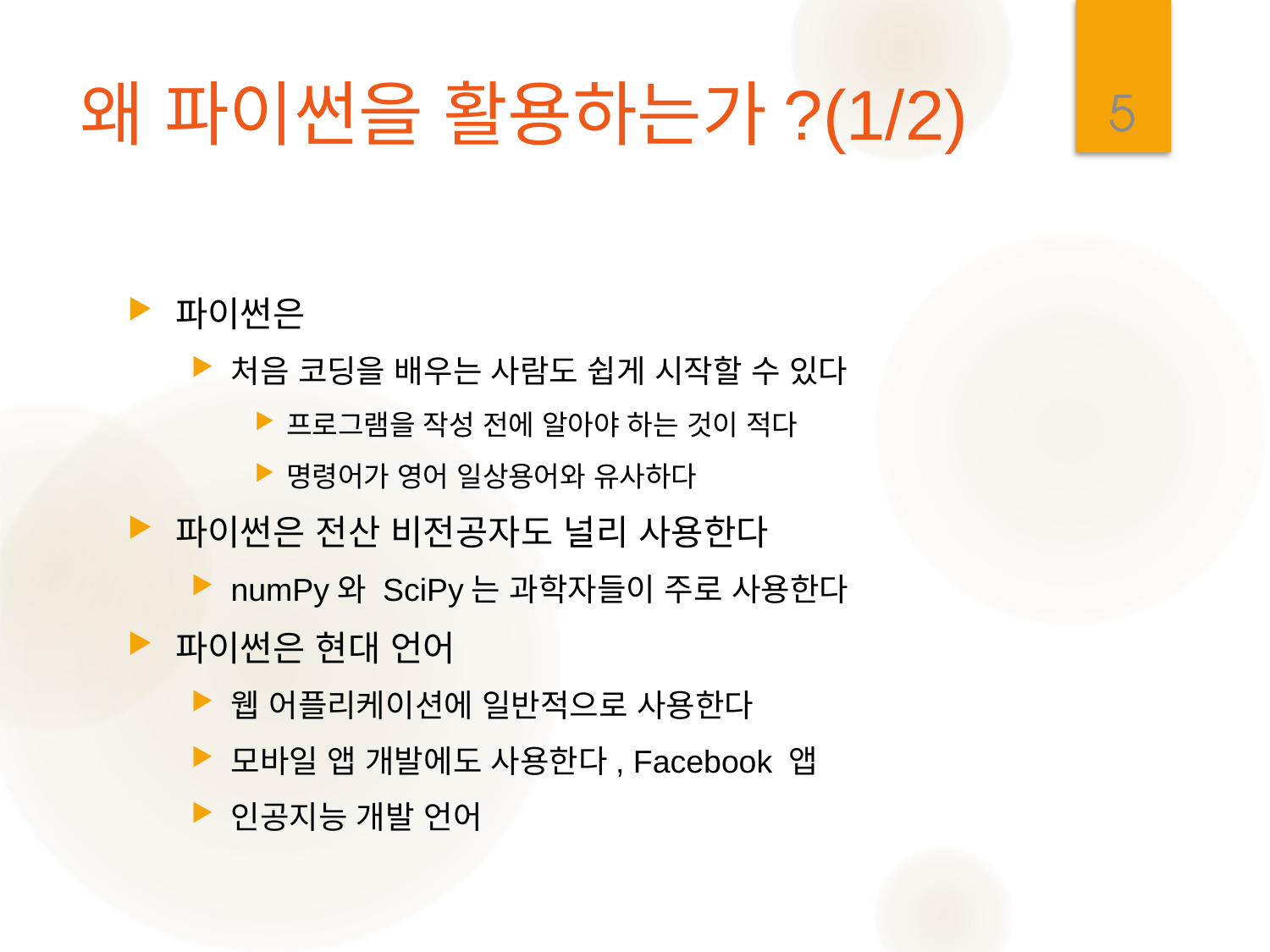

5
# 왜 파이썬을 활용하는가?(1/2)
파이썬은
처음 코딩을 배우는 사람도 쉽게 시작할 수 있다
프로그램을 작성 전에 알아야 하는 것이 적다
명령어가 영어 일상용어와 유사하다
파이썬은 전산 비전공자도 널리 사용한다
numPy와 SciPy는 과학자들이 주로 사용한다
파이썬은 현대 언어
웹 어플리케이션에 일반적으로 사용한다
모바일 앱 개발에도 사용한다, Facebook 앱
인공지능 개발 언어